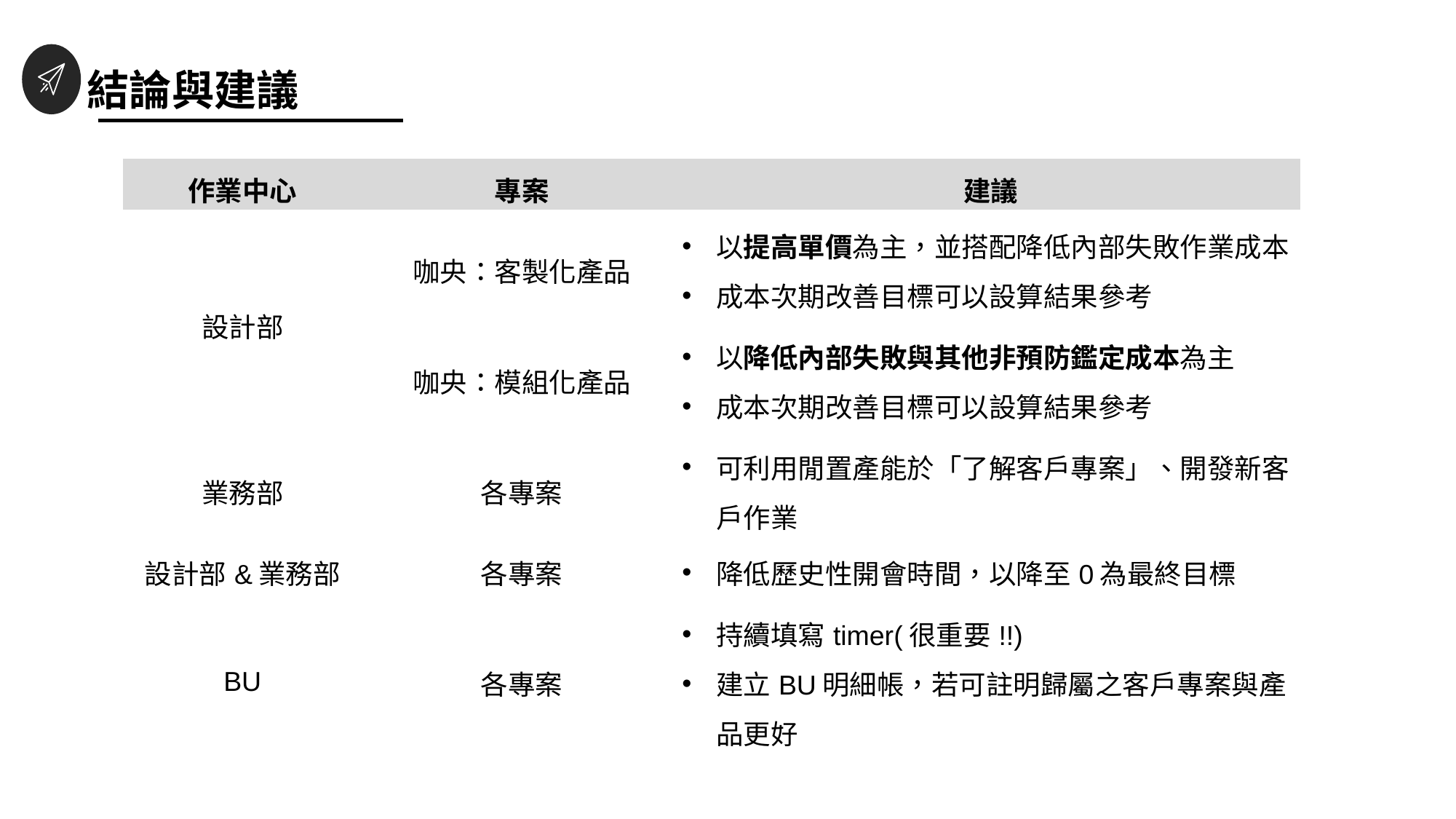

結論與建議

| 作業中心 | 專案 | 建議 |
| --- | --- | --- |
| 設計部 | 咖央：客製化產品 | 以提高單價為主，並搭配降低內部失敗作業成本 成本次期改善目標可以設算結果參考 |
|  | 咖央：模組化產品 | 以降低內部失敗與其他非預防鑑定成本為主 成本次期改善目標可以設算結果參考 |
| 業務部 | 各專案 | 可利用閒置產能於「了解客戶專案」、開發新客戶作業 |
| 設計部&業務部 | 各專案 | 降低歷史性開會時間，以降至0為最終目標 |
| BU | 各專案 | 持續填寫timer(很重要!!) 建立BU明細帳，若可註明歸屬之客戶專案與產品更好 |